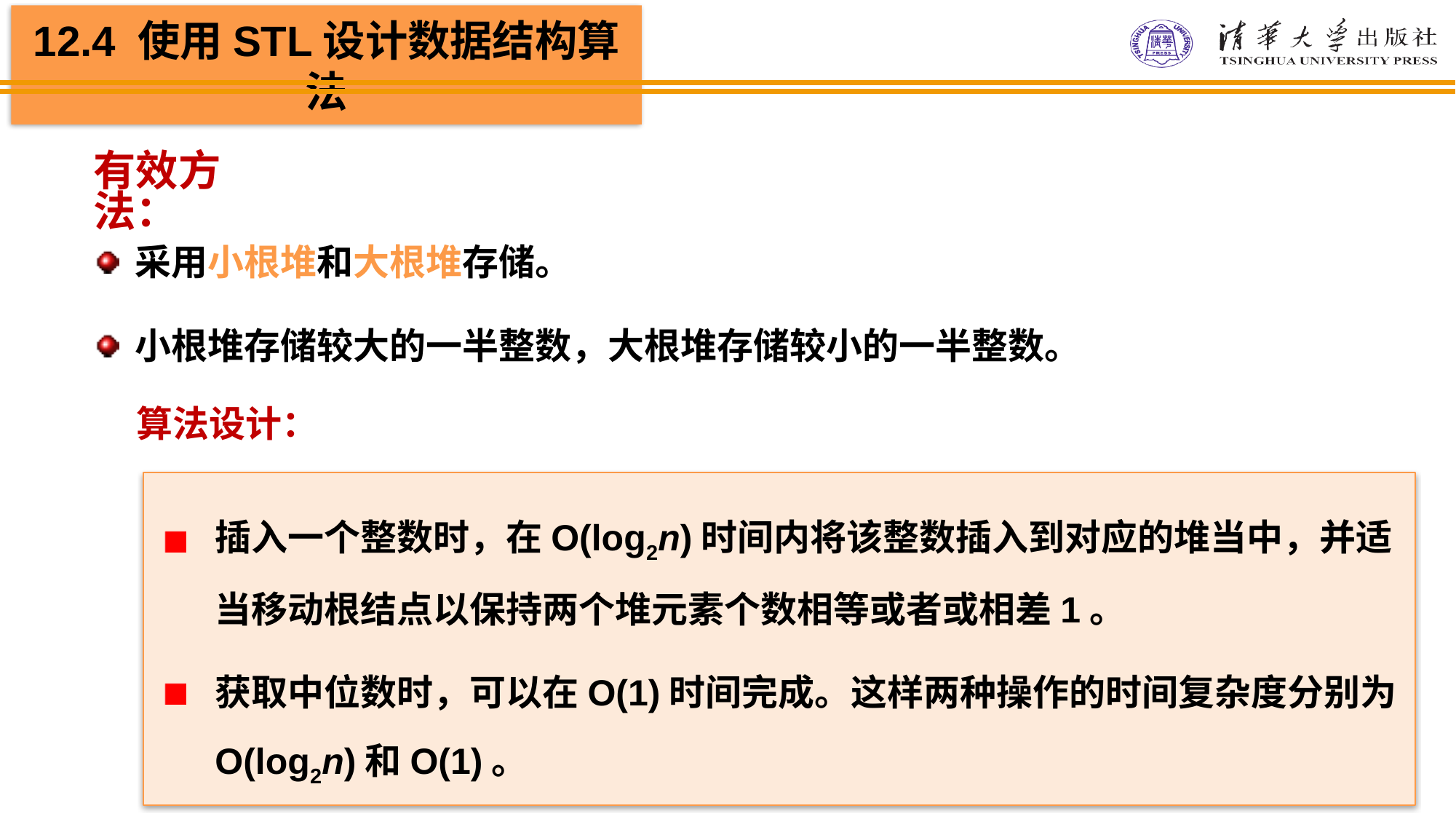

有效方法：
采用小根堆和大根堆存储。
小根堆存储较大的一半整数，大根堆存储较小的一半整数。
算法设计：
插入一个整数时，在O(log2n)时间内将该整数插入到对应的堆当中，并适当移动根结点以保持两个堆元素个数相等或者或相差1。
获取中位数时，可以在O(1)时间完成。这样两种操作的时间复杂度分别为O(log2n)和O(1)。